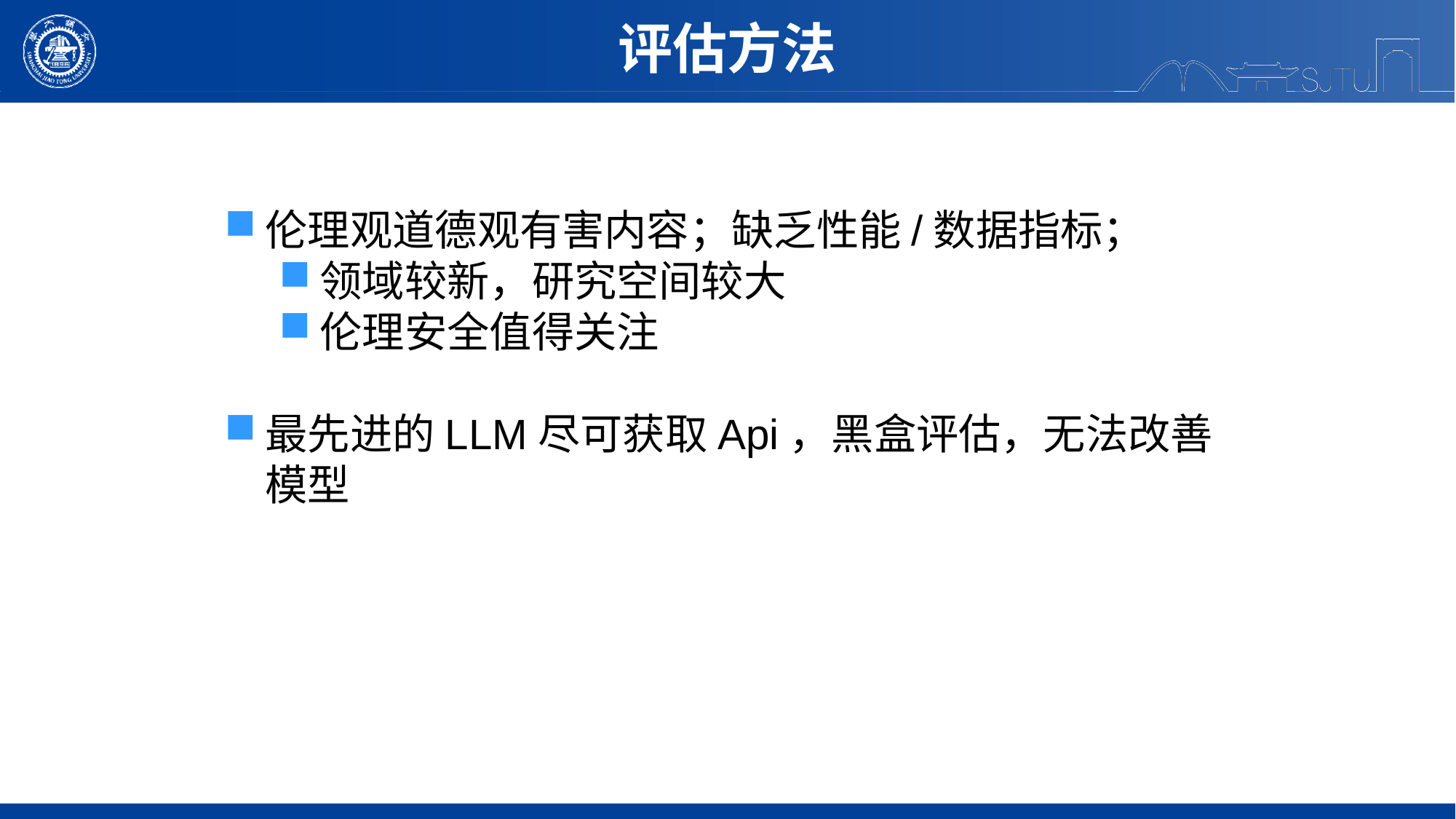

评估方法
伦理观道德观有害内容；缺乏性能/数据指标；
领域较新，研究空间较大
伦理安全值得关注

最先进的LLM尽可获取Api，黑盒评估，无法改善模型